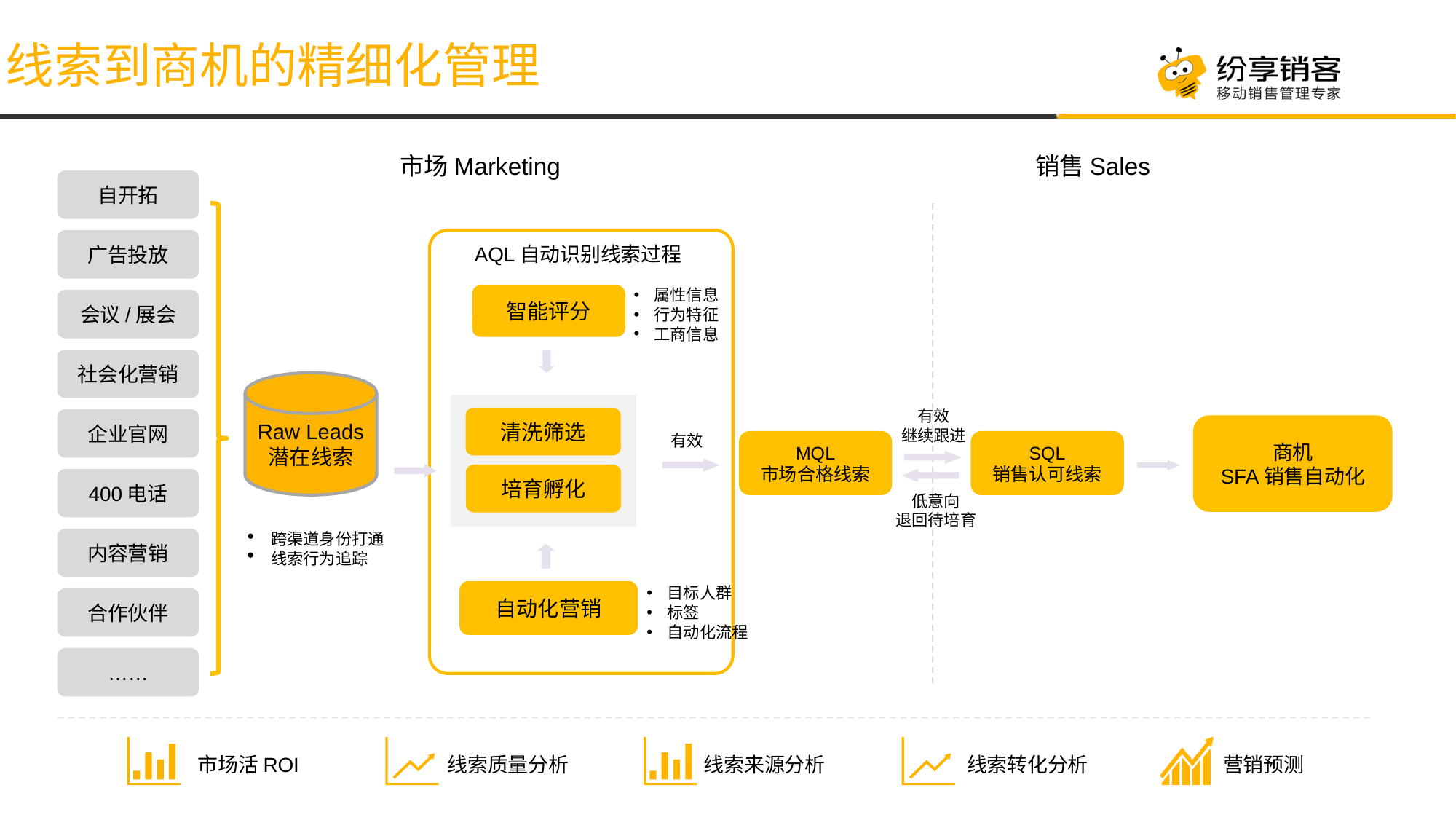

# 线索到商机的精细化管理
市场Marketing
销售Sales
自开拓
广告投放
会议/展会
社会化营销
企业官网
400电话
内容营销
合作伙伴
……

Raw Leads
潜在线索

AQL自动识别线索过程
属性信息
行为特征
工商信息
智能评分

有效
继续跟进
清洗筛选
商机
SFA销售自动化
有效
MQL
市场合格线索
SQL
销售认可线索

培育孵化

低意向
退回待培育
电销工作台
智能分配
跨渠道身份打通
线索行为追踪

目标人群
标签
自动化流程
自动化营销

市场活ROI
线索质量分析
线索来源分析
线索转化分析
营销预测